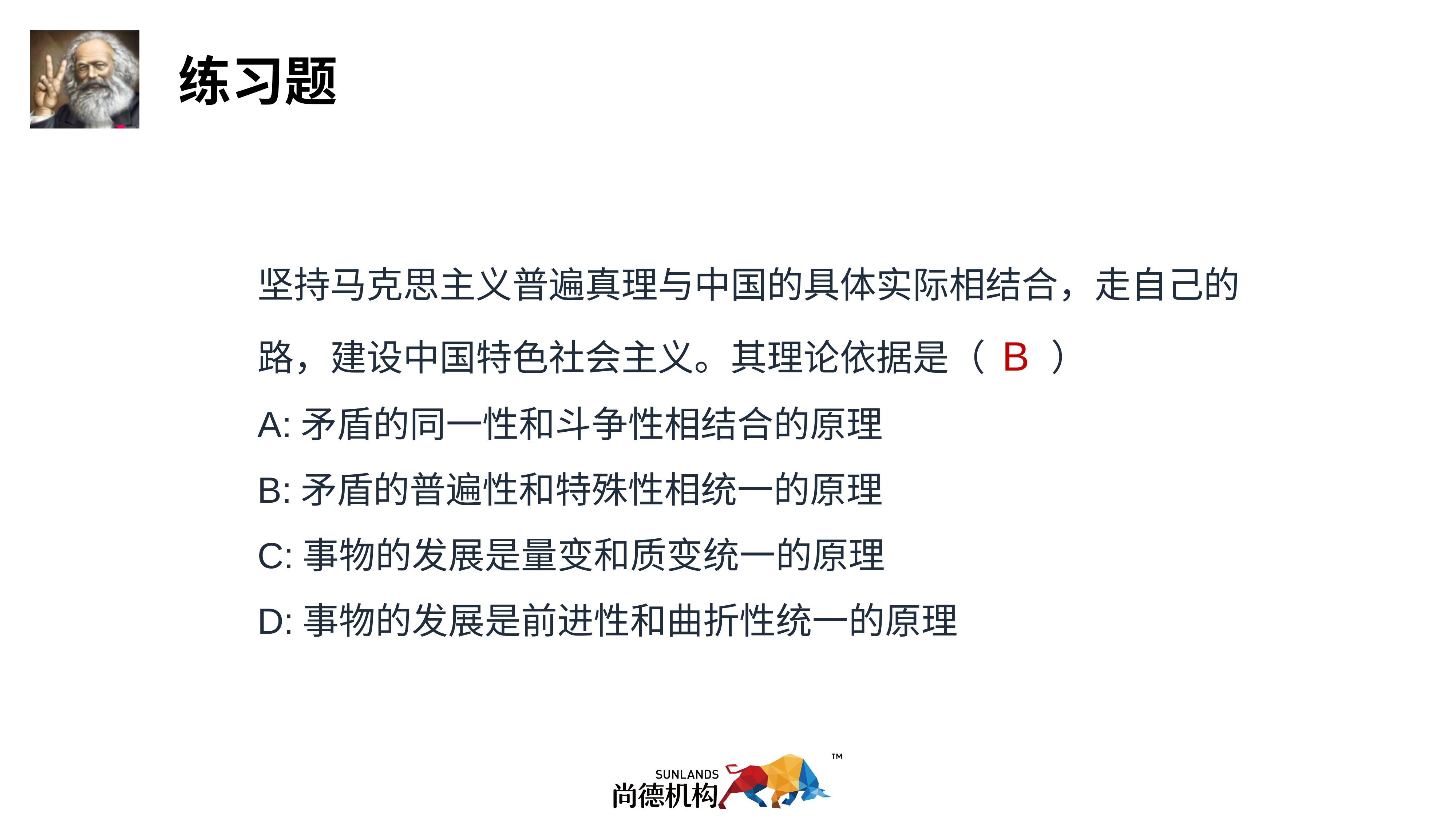

坚持马克思主义普遍真理与中国的具体实际相结合，走自己的路，建设中国特色社会主义。其理论依据是（ B ）
A:矛盾的同一性和斗争性相结合的原理
B:矛盾的普遍性和特殊性相统一的原理
C:事物的发展是量变和质变统一的原理
D:事物的发展是前进性和曲折性统一的原理